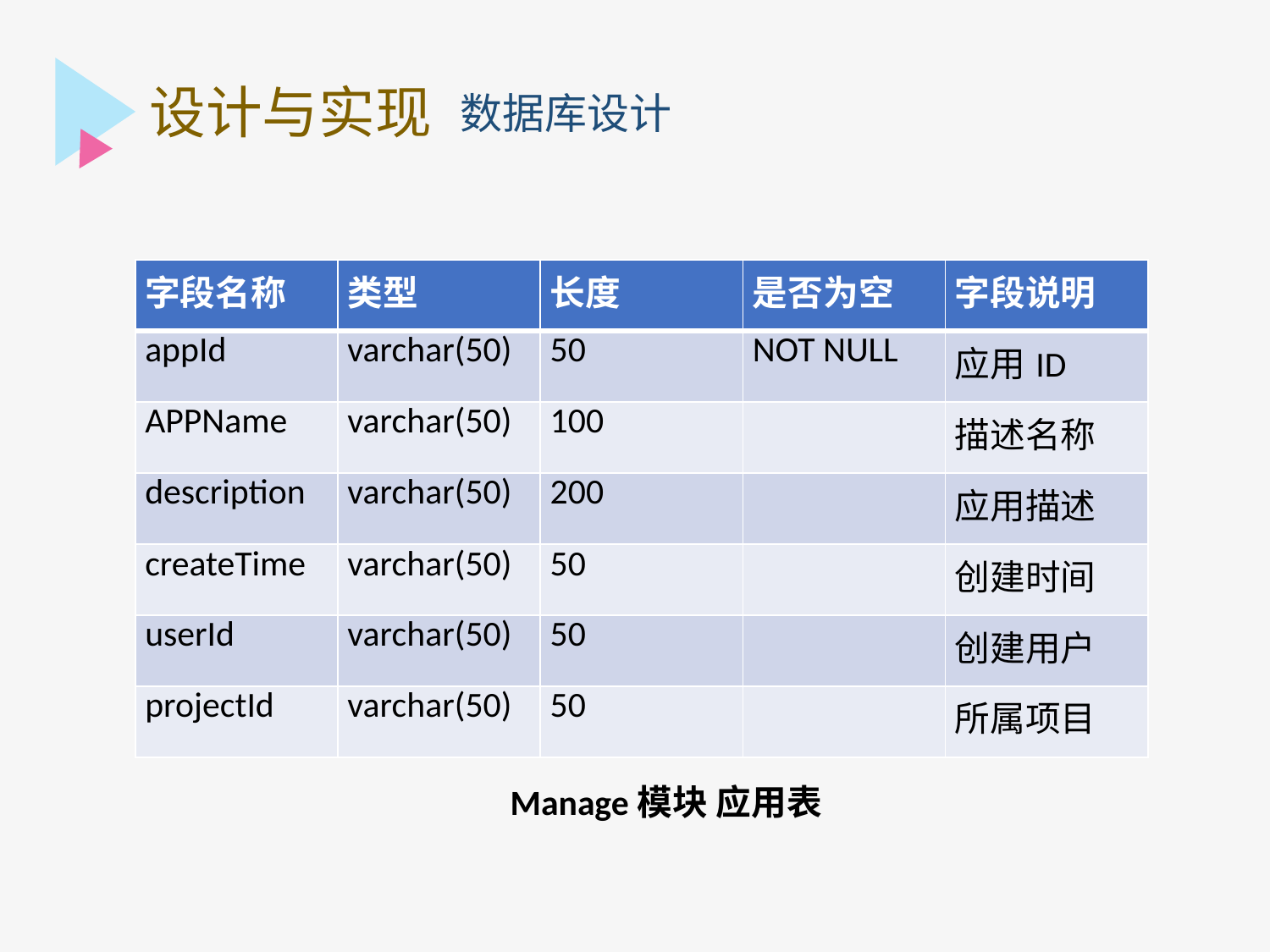

设计与实现
数据库设计
| 字段名称 | 类型 | 长度 | 是否为空 | 字段说明 |
| --- | --- | --- | --- | --- |
| appId | varchar(50) | 50 | NOT NULL | 应用ID |
| APPName | varchar(50) | 100 |  | 描述名称 |
| description | varchar(50) | 200 |  | 应用描述 |
| createTime | varchar(50) | 50 |  | 创建时间 |
| userId | varchar(50) | 50 |  | 创建用户 |
| projectId | varchar(50) | 50 |  | 所属项目 |
Manage模块 应用表